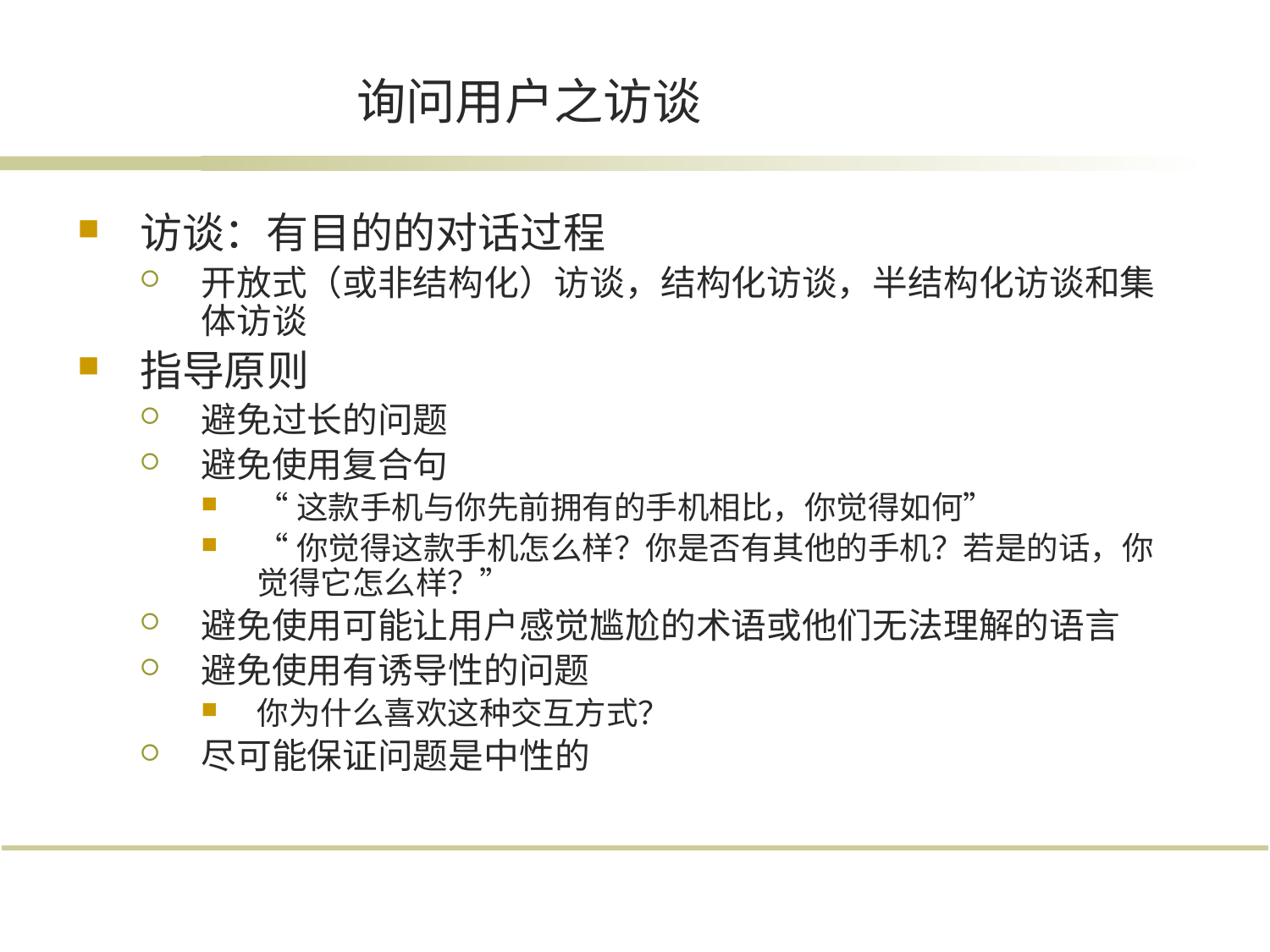

# 询问用户之访谈
访谈：有目的的对话过程
开放式（或非结构化）访谈，结构化访谈，半结构化访谈和集体访谈
指导原则
避免过长的问题
避免使用复合句
“这款手机与你先前拥有的手机相比，你觉得如何”
“你觉得这款手机怎么样？你是否有其他的手机？若是的话，你觉得它怎么样？”
避免使用可能让用户感觉尴尬的术语或他们无法理解的语言
避免使用有诱导性的问题
你为什么喜欢这种交互方式？
尽可能保证问题是中性的